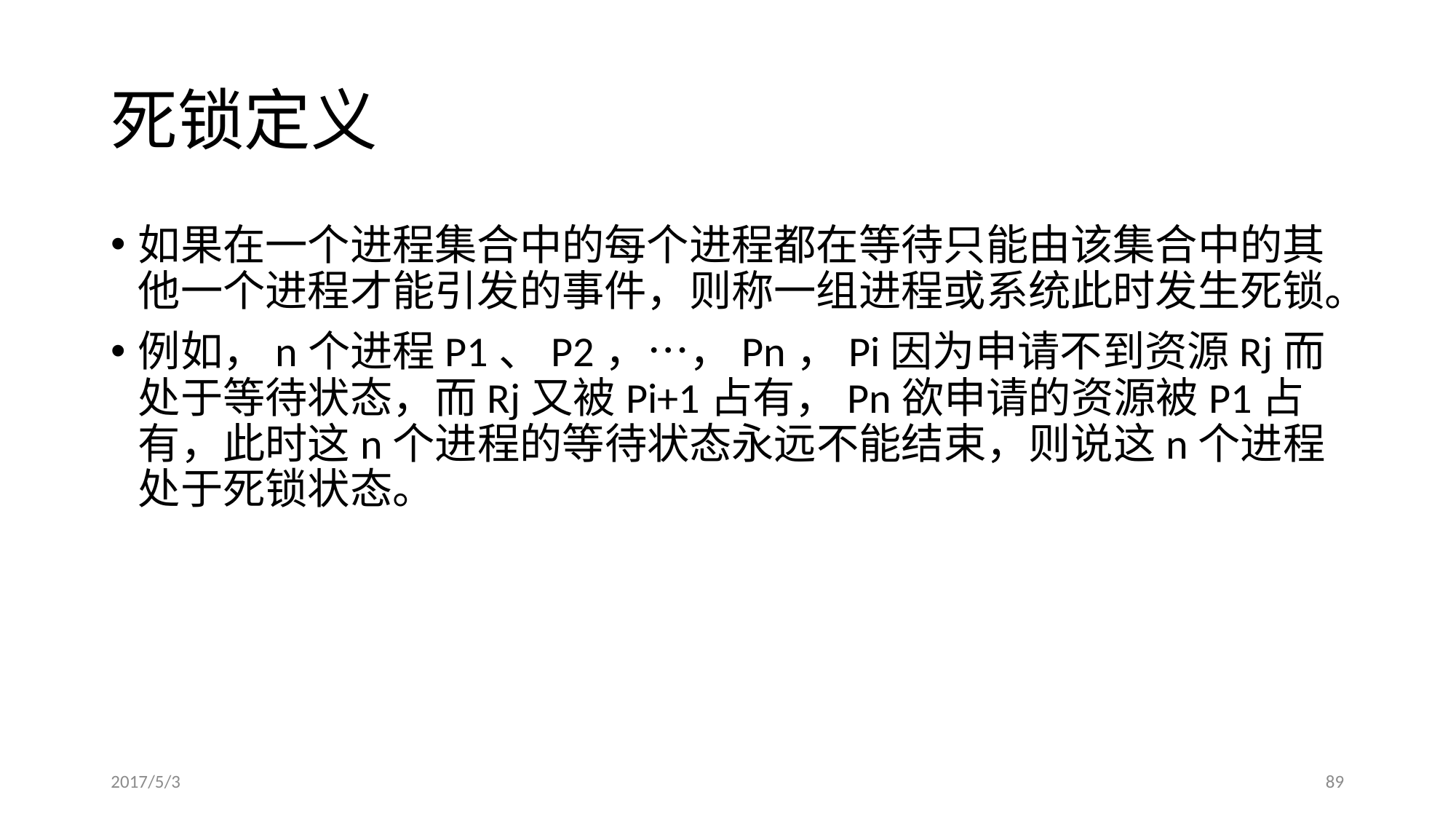

# 死锁定义
如果在一个进程集合中的每个进程都在等待只能由该集合中的其他一个进程才能引发的事件，则称一组进程或系统此时发生死锁。
例如，n个进程P1、P2，…，Pn，Pi因为申请不到资源Rj而处于等待状态，而Rj又被Pi+1占有，Pn欲申请的资源被P1占有，此时这n个进程的等待状态永远不能结束，则说这n个进程处于死锁状态。

2017/5/3
89